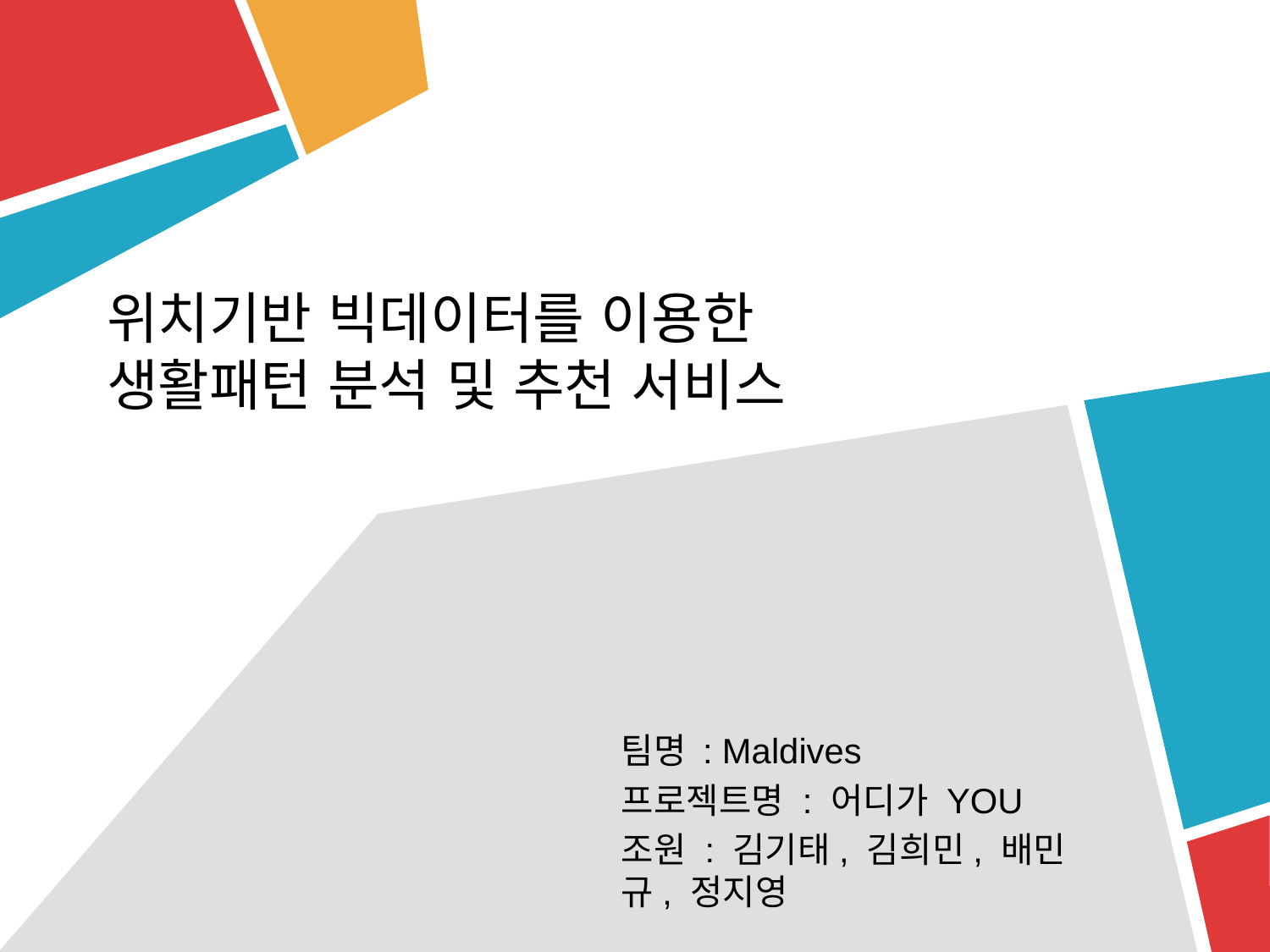

# 위치기반 빅데이터를 이용한 생활패턴 분석 및 추천 서비스
팀명 : Maldives
프로젝트명 : 어디가 YOU
조원 : 김기태, 김희민, 배민규, 정지영